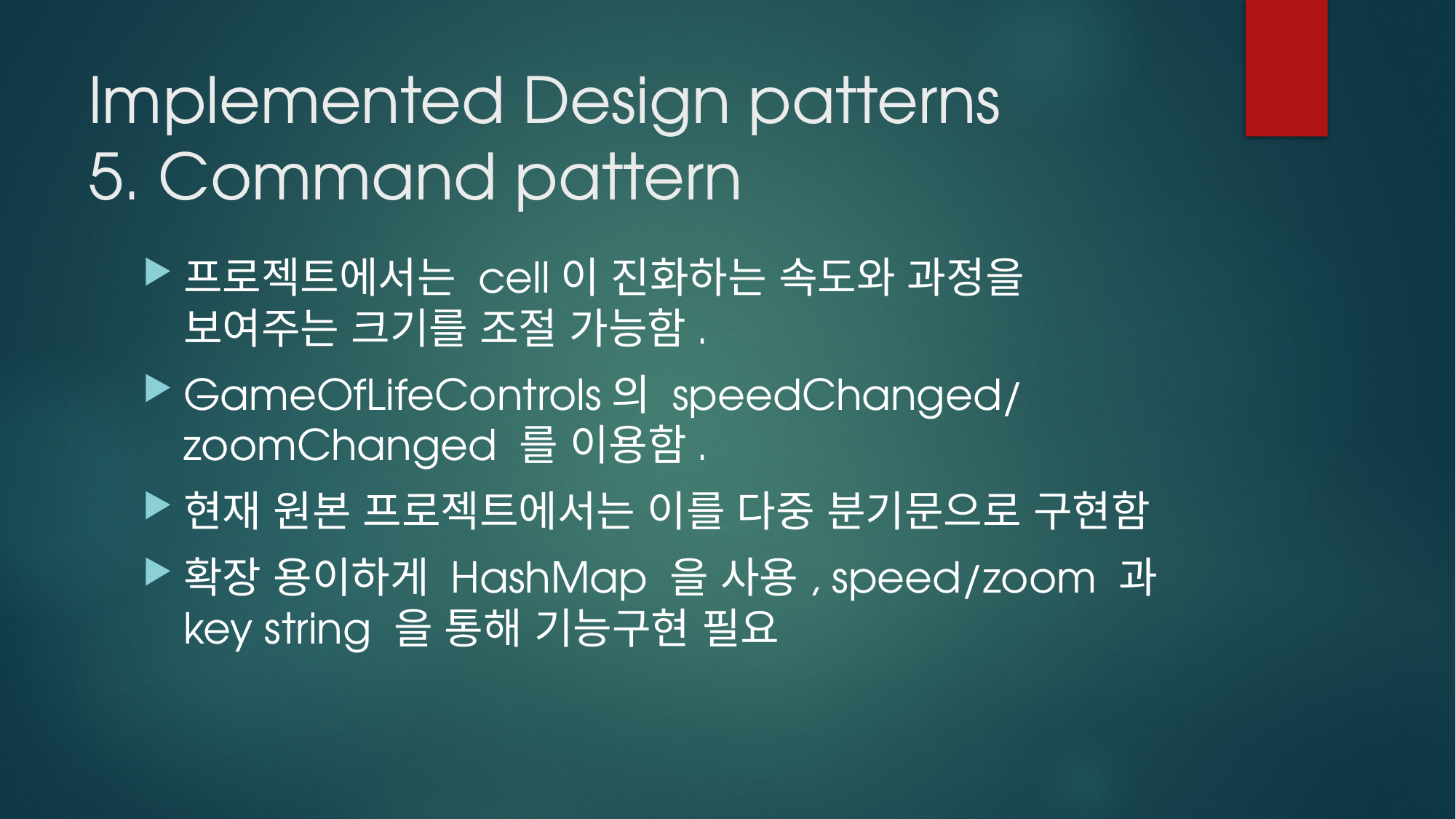

# Implemented Design patterns 5. Command pattern
프로젝트에서는 cell이 진화하는 속도와 과정을 보여주는 크기를 조절 가능함.
GameOfLifeControls의 speedChanged/zoomChanged 를 이용함.
현재 원본 프로젝트에서는 이를 다중 분기문으로 구현함
확장 용이하게 HashMap 을 사용, speed/zoom 과 key string 을 통해 기능구현 필요